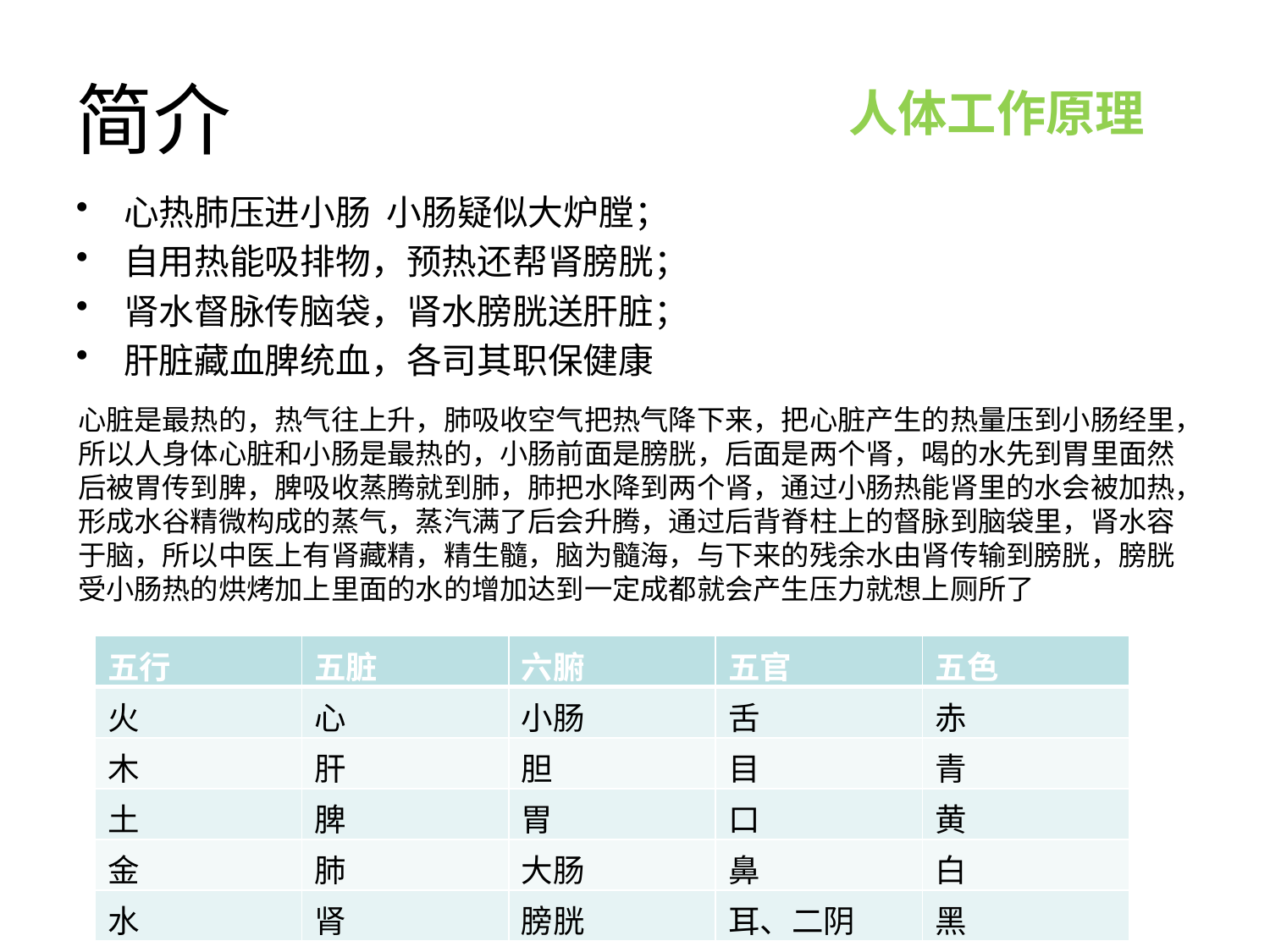

# 简介
人体工作原理

心热肺压进小肠  小肠疑似大炉膛；
自用热能吸排物，预热还帮肾膀胱；
肾水督脉传脑袋，肾水膀胱送肝脏；
肝脏藏血脾统血，各司其职保健康
心脏是最热的，热气往上升，肺吸收空气把热气降下来，把心脏产生的热量压到小肠经里，所以人身体心脏和小肠是最热的，小肠前面是膀胱，后面是两个肾，喝的水先到胃里面然后被胃传到脾，脾吸收蒸腾就到肺，肺把水降到两个肾，通过小肠热能肾里的水会被加热，形成水谷精微构成的蒸气，蒸汽满了后会升腾，通过后背脊柱上的督脉到脑袋里，肾水容于脑，所以中医上有肾藏精，精生髓，脑为髓海，与下来的残余水由肾传输到膀胱，膀胱受小肠热的烘烤加上里面的水的增加达到一定成都就会产生压力就想上厕所了

| 五行 | 五脏 | 六腑 | 五官 | 五色 |
| --- | --- | --- | --- | --- |
| 火 | 心 | 小肠 | 舌 | 赤 |
| 木 | 肝 | 胆 | 目 | 青 |
| 土 | 脾 | 胃 | 口 | 黄 |
| 金 | 肺 | 大肠 | 鼻 | 白 |
| 水 | 肾 | 膀胱 | 耳、二阴 | 黑 |